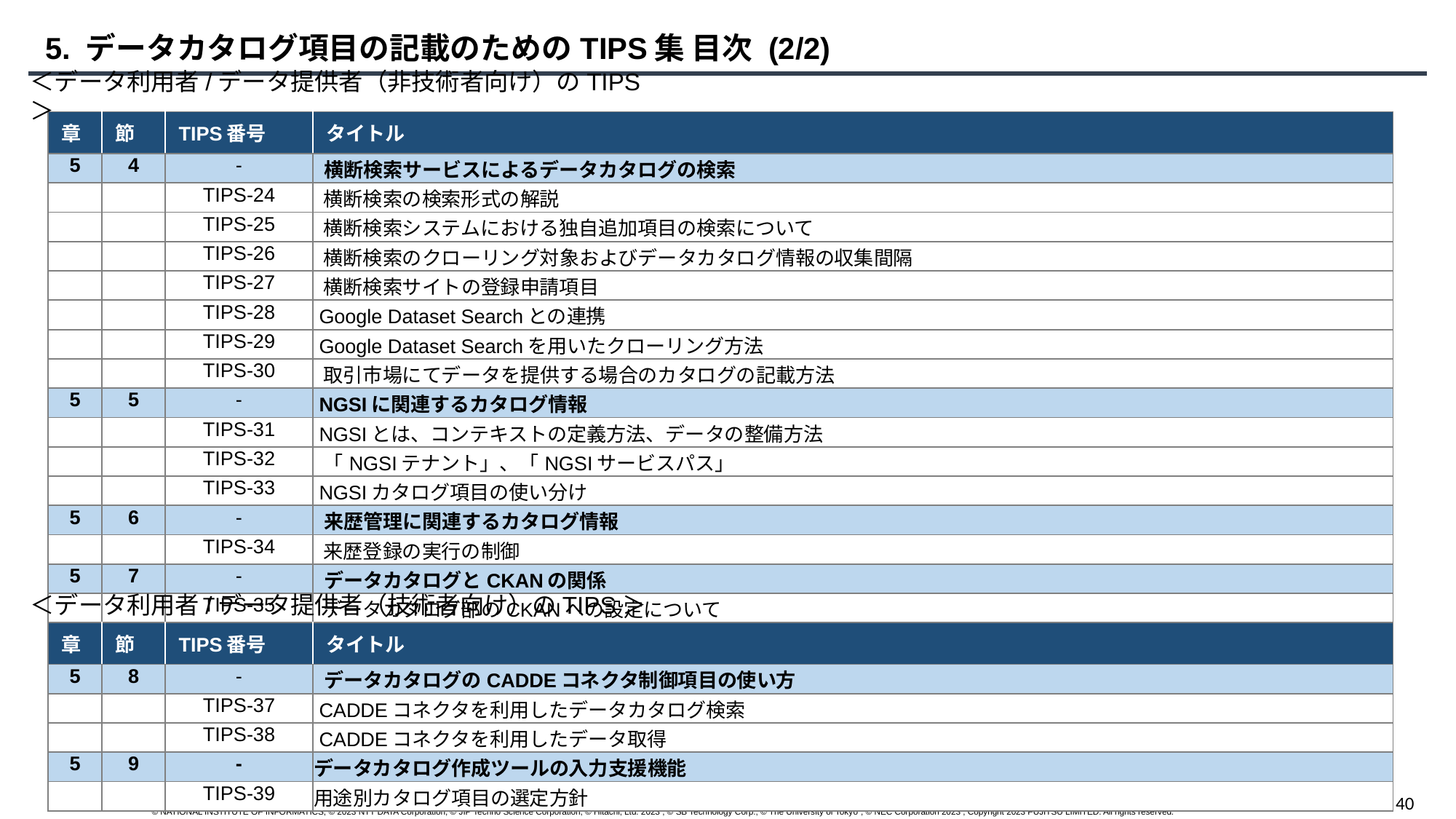

5. データカタログ項目の記載のためのTIPS集 目次 (2/2)
＜データ利用者/データ提供者（非技術者向け）のTIPS＞
| 章 | 節 | TIPS番号 | タイトル |
| --- | --- | --- | --- |
| 5 | 4 | - | 横断検索サービスによるデータカタログの検索 |
|  |  | TIPS-24 | 横断検索の検索形式の解説 |
|  |  | TIPS-25 | 横断検索システムにおける独自追加項目の検索について |
|  |  | TIPS-26 | 横断検索のクローリング対象およびデータカタログ情報の収集間隔 |
|  |  | TIPS-27 | 横断検索サイトの登録申請項目 |
|  |  | TIPS-28 | Google Dataset Searchとの連携 |
|  |  | TIPS-29 | Google Dataset Searchを用いたクローリング方法 |
|  |  | TIPS-30 | 取引市場にてデータを提供する場合のカタログの記載方法 |
| 5 | 5 | - | NGSIに関連するカタログ情報 |
|  |  | TIPS-31 | NGSIとは、コンテキストの定義方法、データの整備方法 |
|  |  | TIPS-32 | 「NGSIテナント」、「NGSIサービスパス」 |
|  |  | TIPS-33 | NGSIカタログ項目の使い分け |
| 5 | 6 | - | 来歴管理に関連するカタログ情報 |
|  |  | TIPS-34 | 来歴登録の実行の制御 |
| 5 | 7 | - | データカタログとCKANの関係 |
|  |  | TIPS-35 | データカタログ部のCKANへの設定について |
|  |  | TIPS-36 | CKANの検索フィルタとカタログ項目との関係 |
＜データ利用者/データ提供者（技術者向け）のTIPS＞
| 章 | 節 | TIPS番号 | タイトル |
| --- | --- | --- | --- |
| 5 | 8 | - | データカタログのCADDEコネクタ制御項目の使い方 |
|  |  | TIPS-37 | CADDEコネクタを利用したデータカタログ検索 |
|  |  | TIPS-38 | CADDEコネクタを利用したデータ取得 |
| 5 | 9 | - | データカタログ作成ツールの入力支援機能 |
|  |  | TIPS-39 | 用途別カタログ項目の選定方針 |